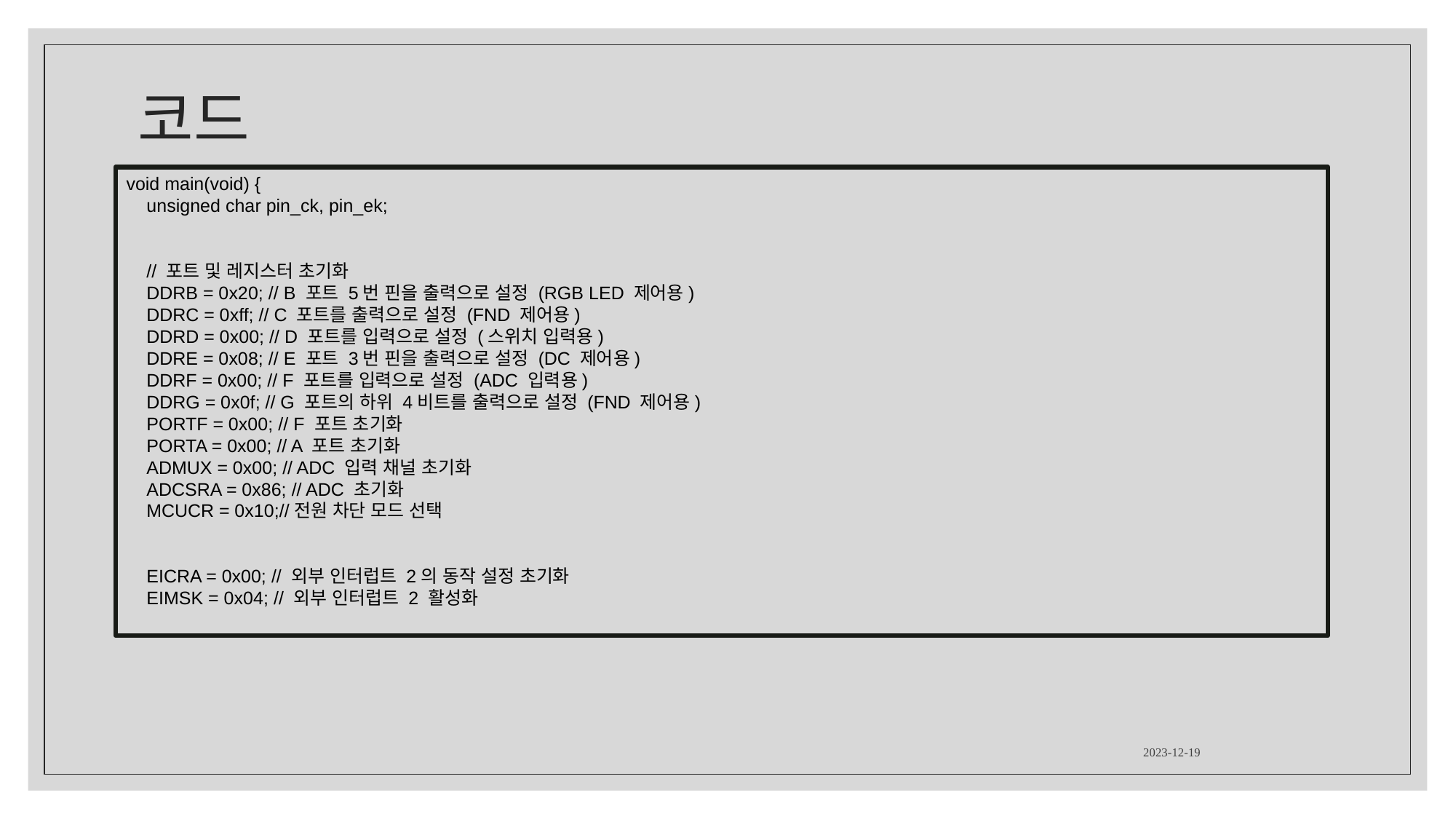

# 코드
void main(void) {
    unsigned char pin_ck, pin_ek;

    // 포트 및 레지스터 초기화
    DDRB = 0x20; // B 포트 5번 핀을 출력으로 설정 (RGB LED 제어용)
    DDRC = 0xff; // C 포트를 출력으로 설정 (FND 제어용)
    DDRD = 0x00; // D 포트를 입력으로 설정 (스위치 입력용)
    DDRE = 0x08; // E 포트 3번 핀을 출력으로 설정 (DC 제어용)
    DDRF = 0x00; // F 포트를 입력으로 설정 (ADC 입력용)
    DDRG = 0x0f; // G 포트의 하위 4비트를 출력으로 설정 (FND 제어용)
    PORTF = 0x00; // F 포트 초기화
    PORTA = 0x00; // A 포트 초기화
    ADMUX = 0x00; // ADC 입력 채널 초기화
    ADCSRA = 0x86; // ADC 초기화
    MCUCR = 0x10;//전원 차단 모드 선택

    EICRA = 0x00; // 외부 인터럽트 2의 동작 설정 초기화
    EIMSK = 0x04; // 외부 인터럽트 2 활성화

2023-12-19